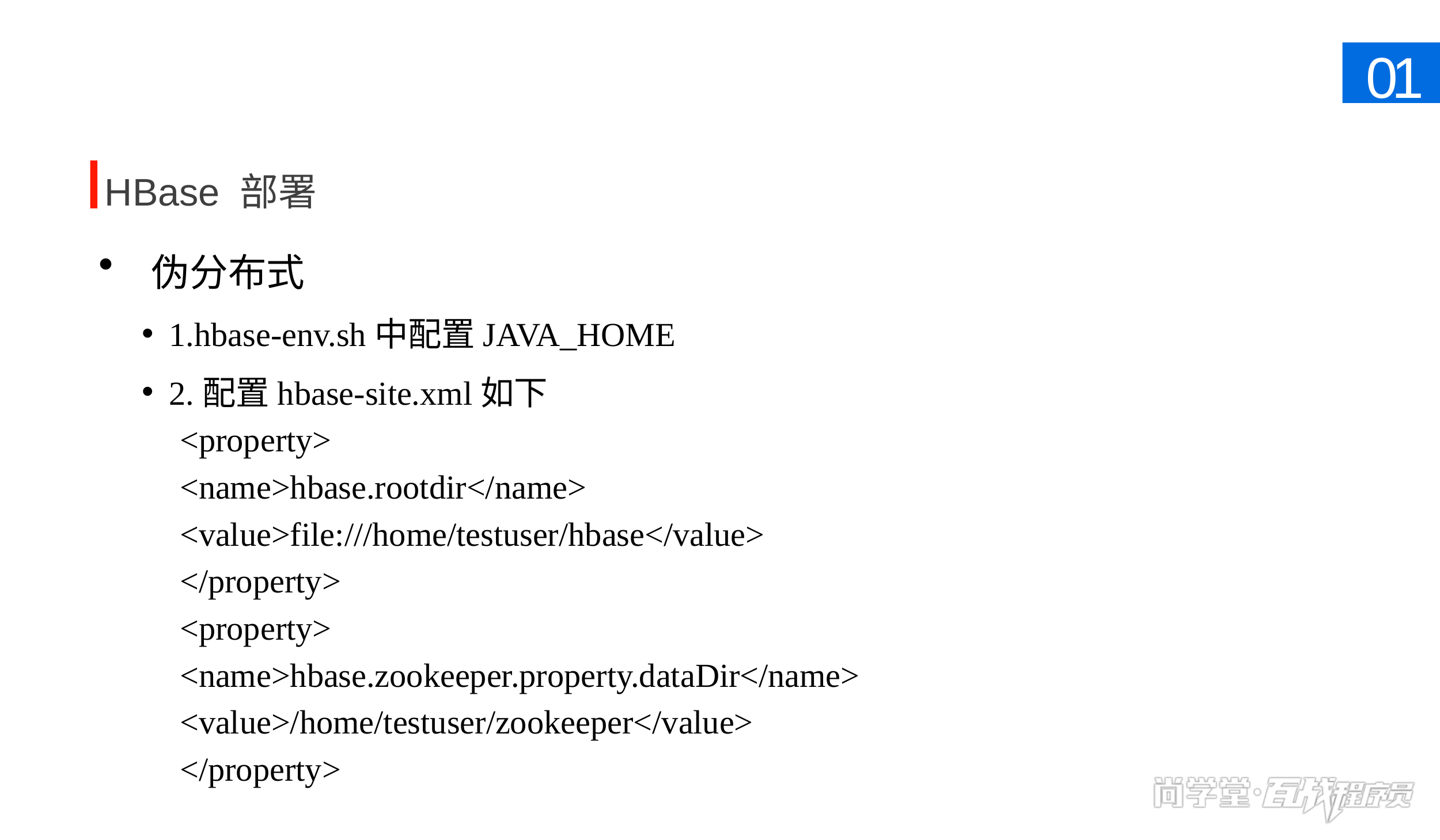

01

HBase 部署
 伪分布式
1.hbase-env.sh中配置JAVA_HOME
2.配置hbase-site.xml如下
<property>
<name>hbase.rootdir</name>
<value>file:///home/testuser/hbase</value>
</property>
<property>
<name>hbase.zookeeper.property.dataDir</name>
<value>/home/testuser/zookeeper</value>
</property>

当需要对比数据时使用当前样式，此处文字段为对右侧数据的结论或相关描述。可以根据内容调整这部分的蓝色背景高度，但不要改变蓝色部分的位置。图片也可替换，但请保证高度不变，与右侧的柱状图间距协调。